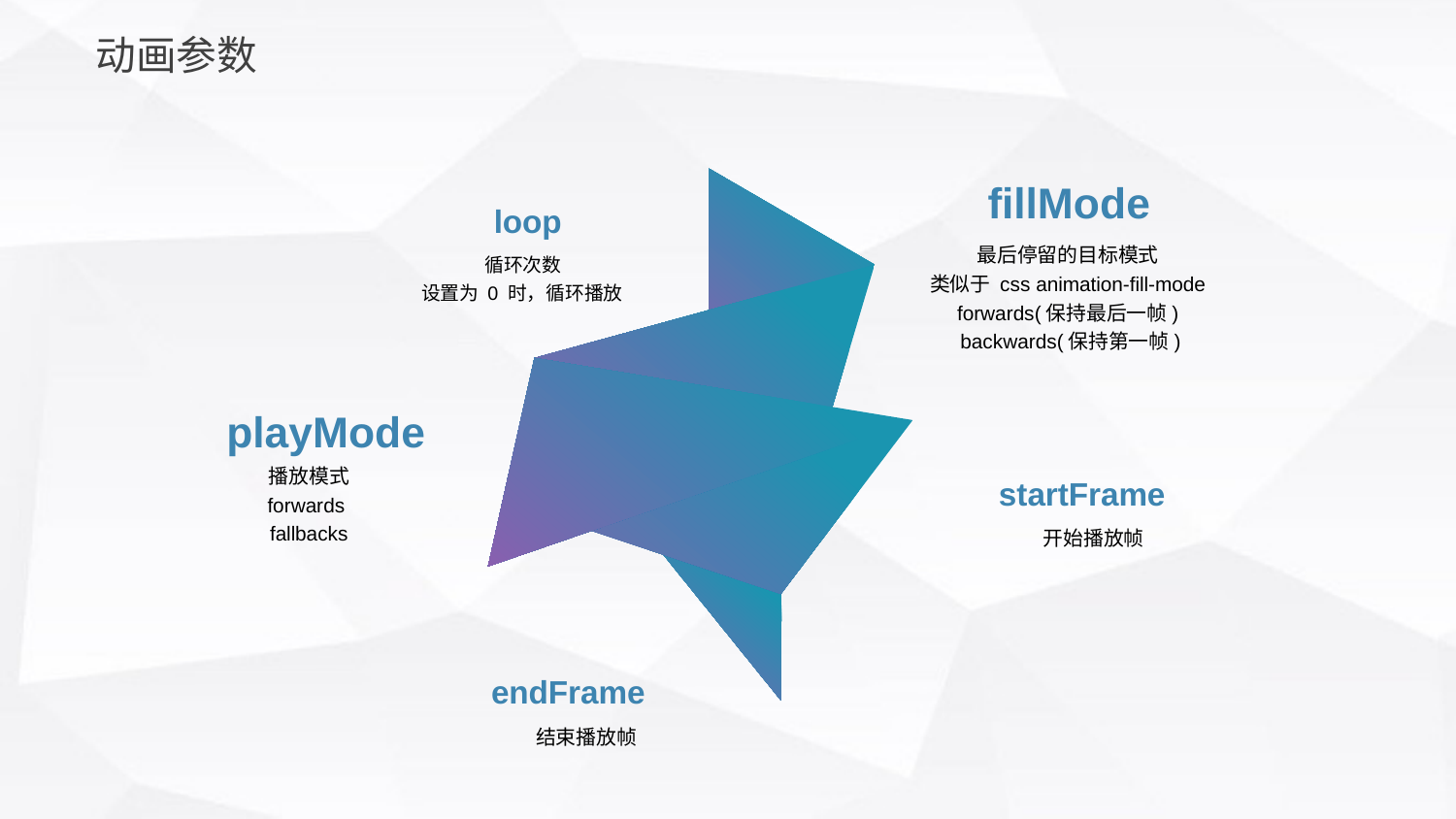

动画参数

fillMode
最后停留的目标模式
类似于 css animation-fill-mode
forwards(保持最后一帧)
 backwards(保持第一帧)

loop
循环次数
设置为 0 时，循环播放

playMode
播放模式
forwards
fallbacks

startFrame
开始播放帧

endFrame
结束播放帧